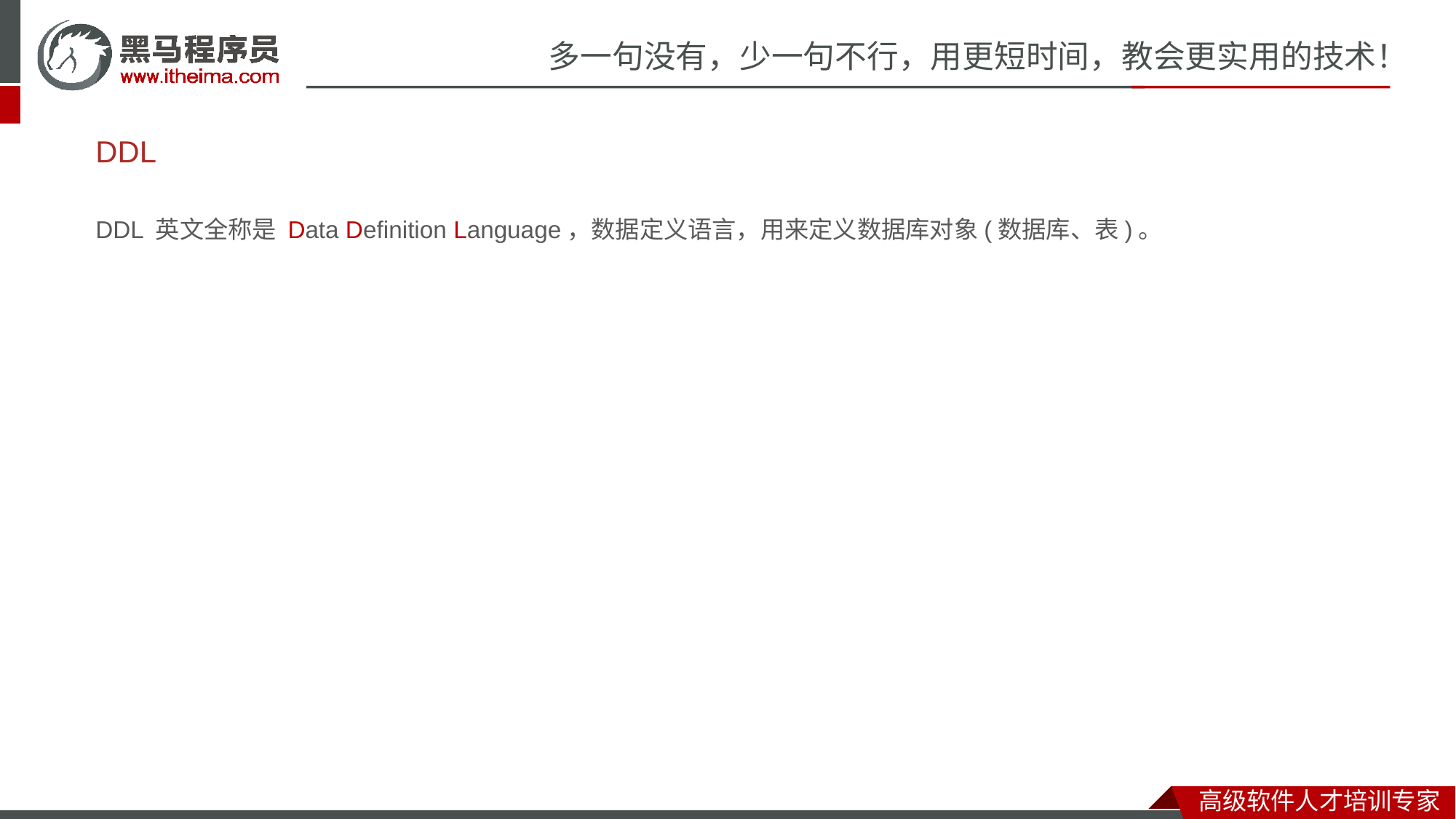

# DDL
DDL 英文全称是 Data Definition Language，数据定义语言，用来定义数据库对象(数据库、表)。